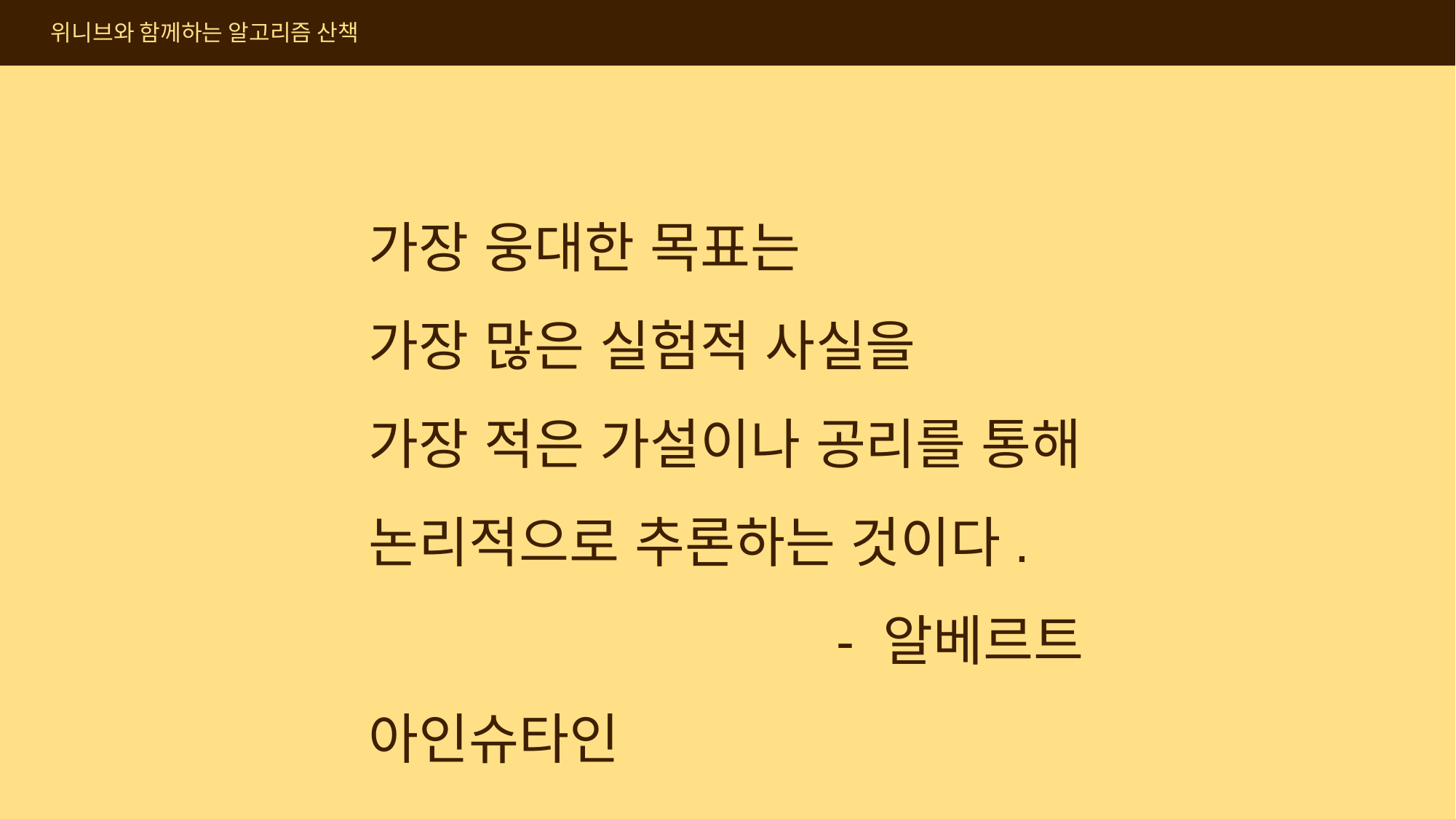

위니브와 함께하는 알고리즘 산책
가장 웅대한 목표는
가장 많은 실험적 사실을
가장 적은 가설이나 공리를 통해
논리적으로 추론하는 것이다.
                               - 알베르트 아인슈타인